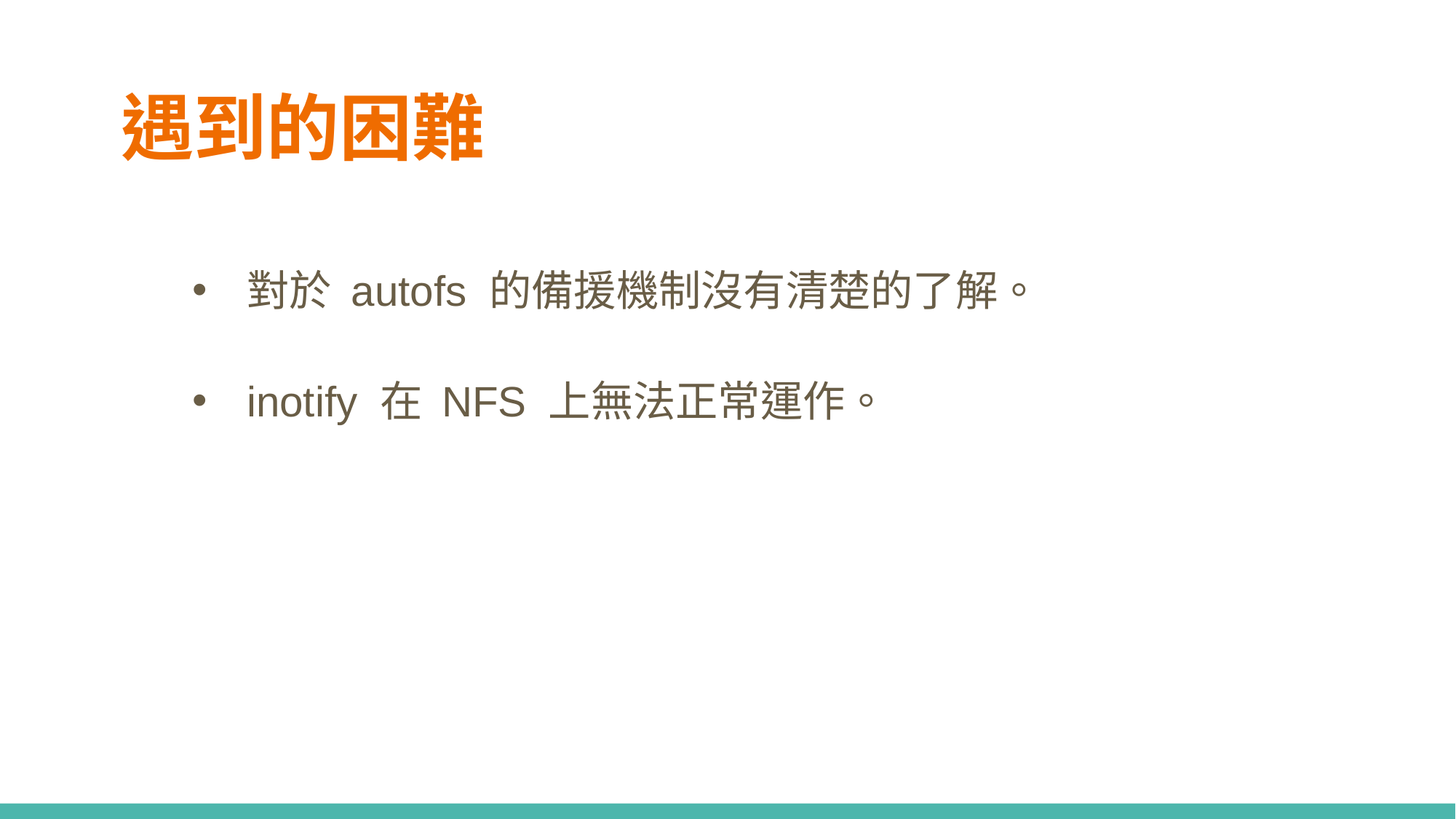

# 遇到的困難
對於 autofs 的備援機制沒有清楚的了解。
inotify 在 NFS 上無法正常運作。